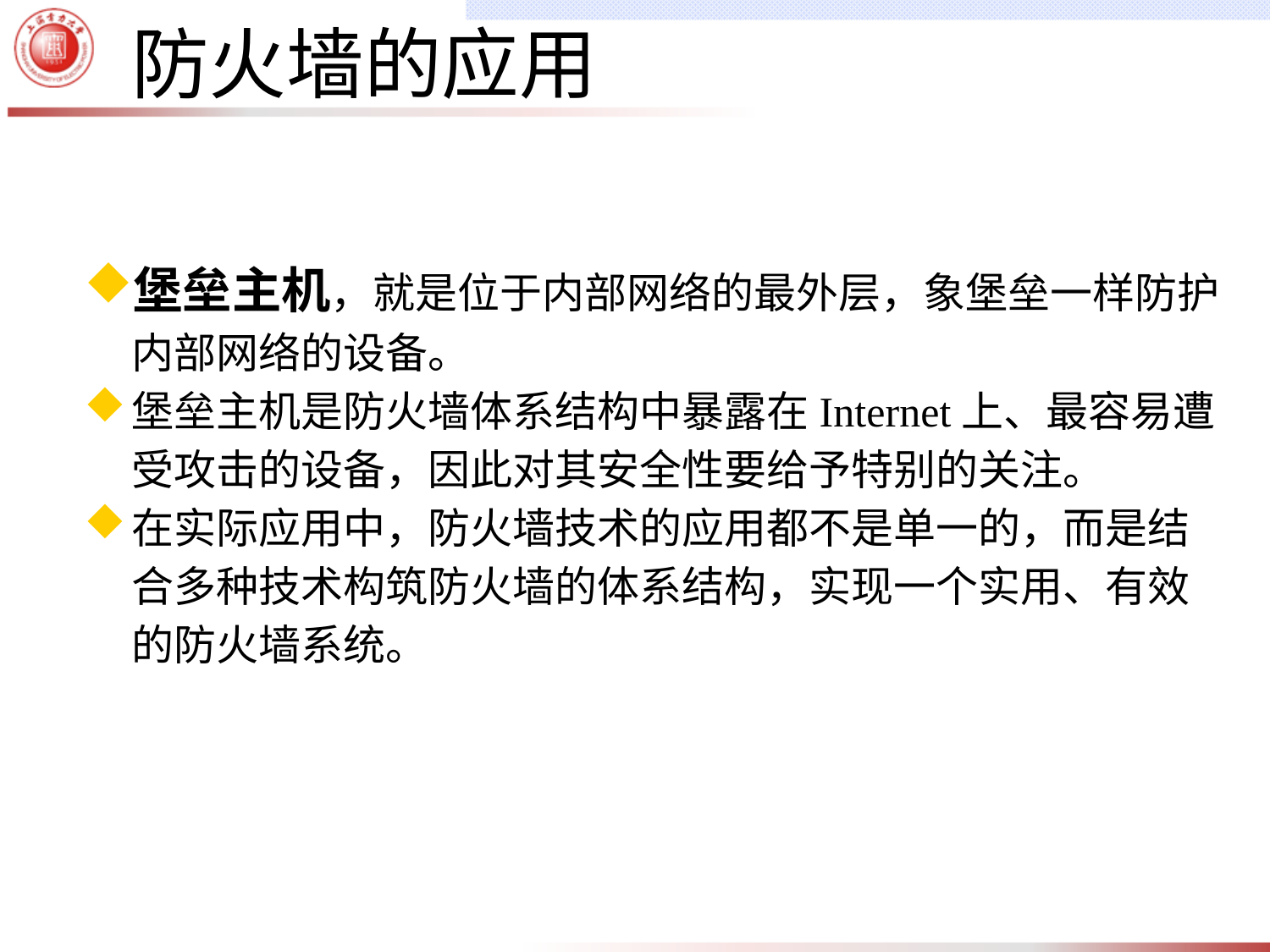

防火墙的应用
堡垒主机，就是位于内部网络的最外层，象堡垒一样防护内部网络的设备。
堡垒主机是防火墙体系结构中暴露在Internet上、最容易遭受攻击的设备，因此对其安全性要给予特别的关注。
在实际应用中，防火墙技术的应用都不是单一的，而是结合多种技术构筑防火墙的体系结构，实现一个实用、有效的防火墙系统。